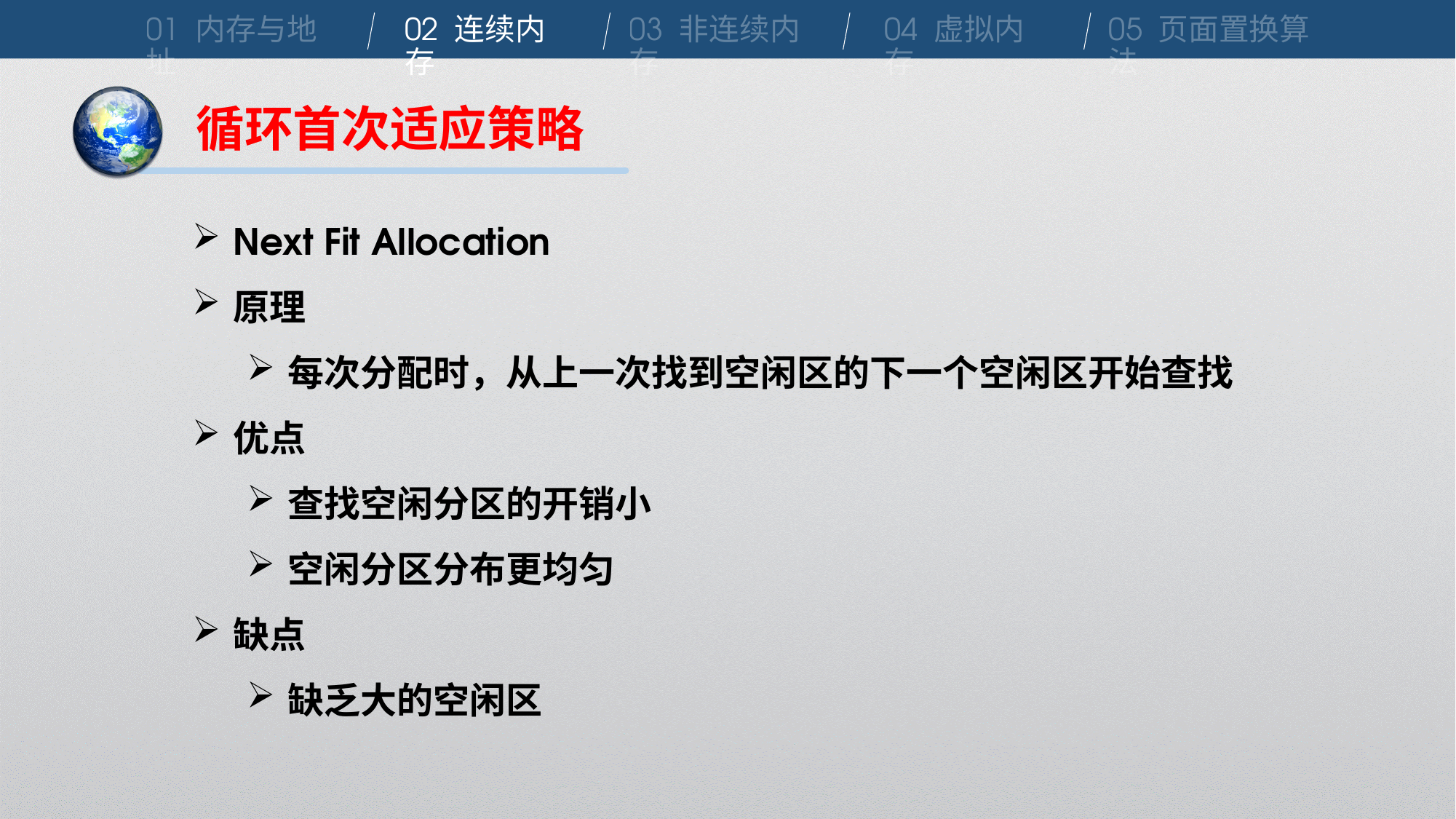

01 内存与地址
02 连续内存
03 非连续内存
04 虚拟内存
05 页面置换算法
循环首次适应策略
Next Fit Allocation
原理
每次分配时，从上一次找到空闲区的下一个空闲区开始查找
优点
查找空闲分区的开销小
空闲分区分布更均匀
缺点
缺乏大的空闲区